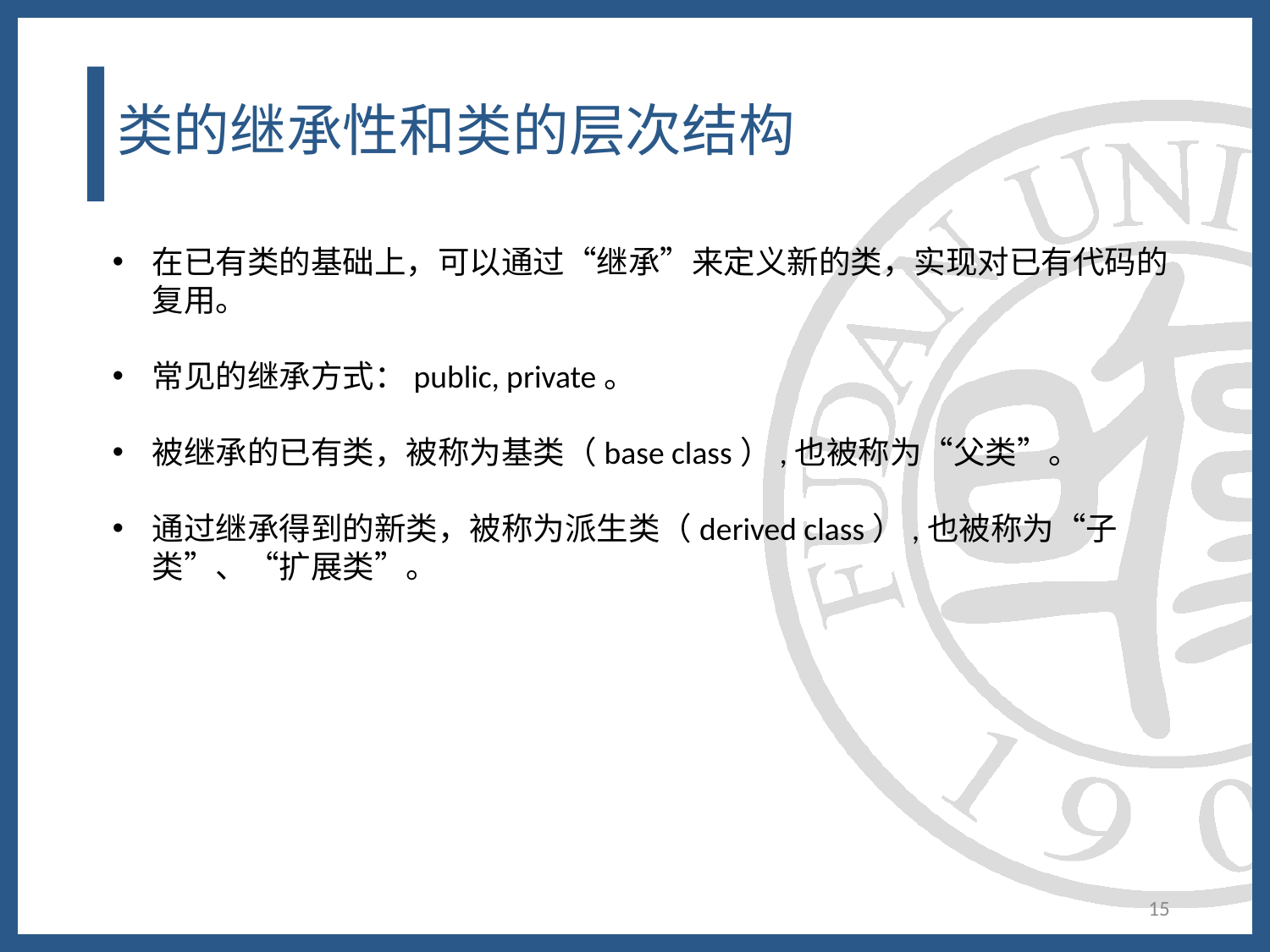

# 类的继承性和类的层次结构
在已有类的基础上，可以通过“继承”来定义新的类，实现对已有代码的复用。

常见的继承方式：public, private。

被继承的已有类，被称为基类（base class）,也被称为“父类”。

通过继承得到的新类，被称为派生类（derived class）,也被称为“子类”、“扩展类”。

15